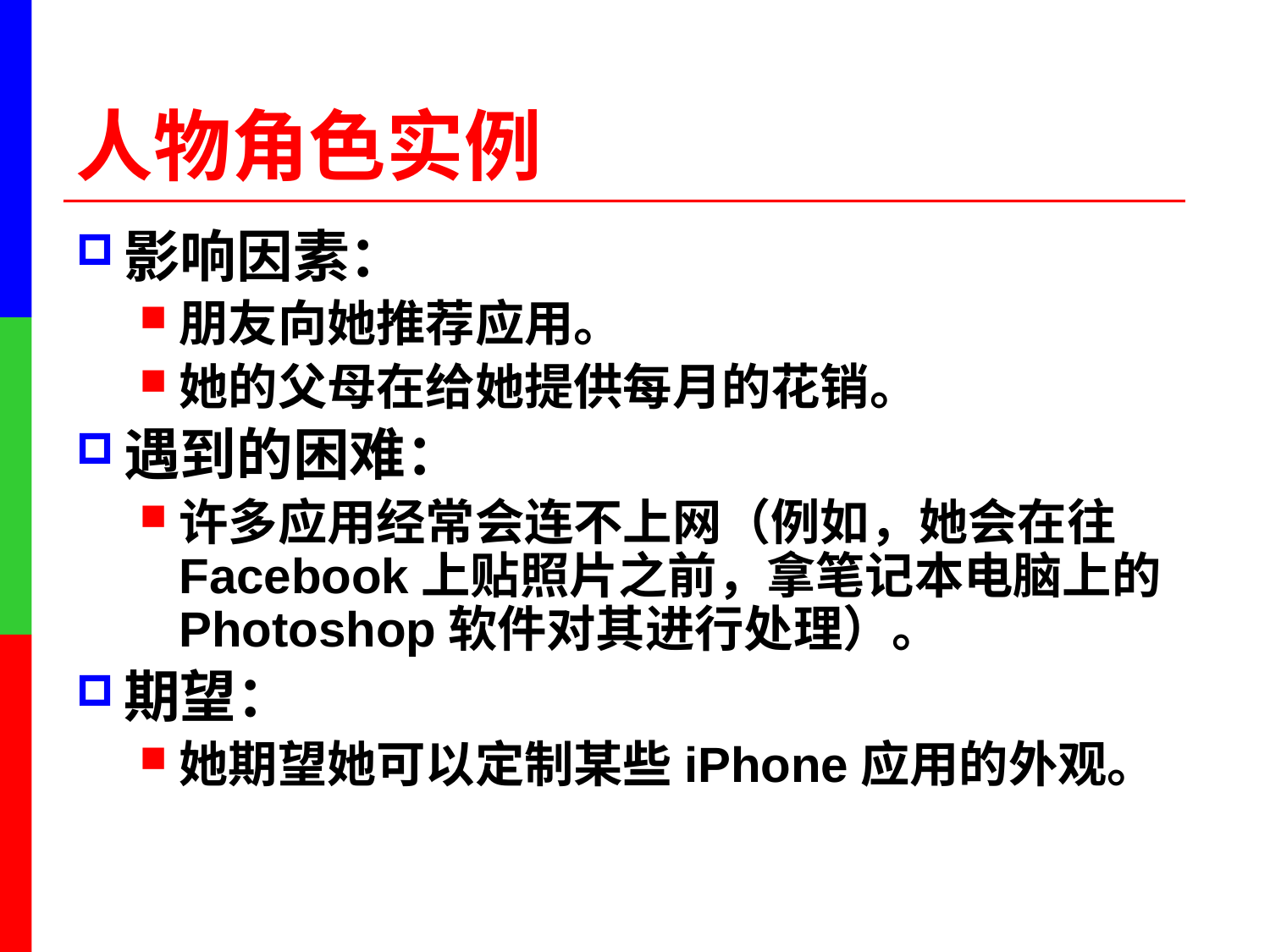

# 人物角色实例
影响因素：
朋友向她推荐应用。
她的父母在给她提供每月的花销。
遇到的困难：
许多应用经常会连不上网（例如，她会在往Facebook上贴照片之前，拿笔记本电脑上的Photoshop软件对其进行处理）。
期望：
她期望她可以定制某些iPhone应用的外观。